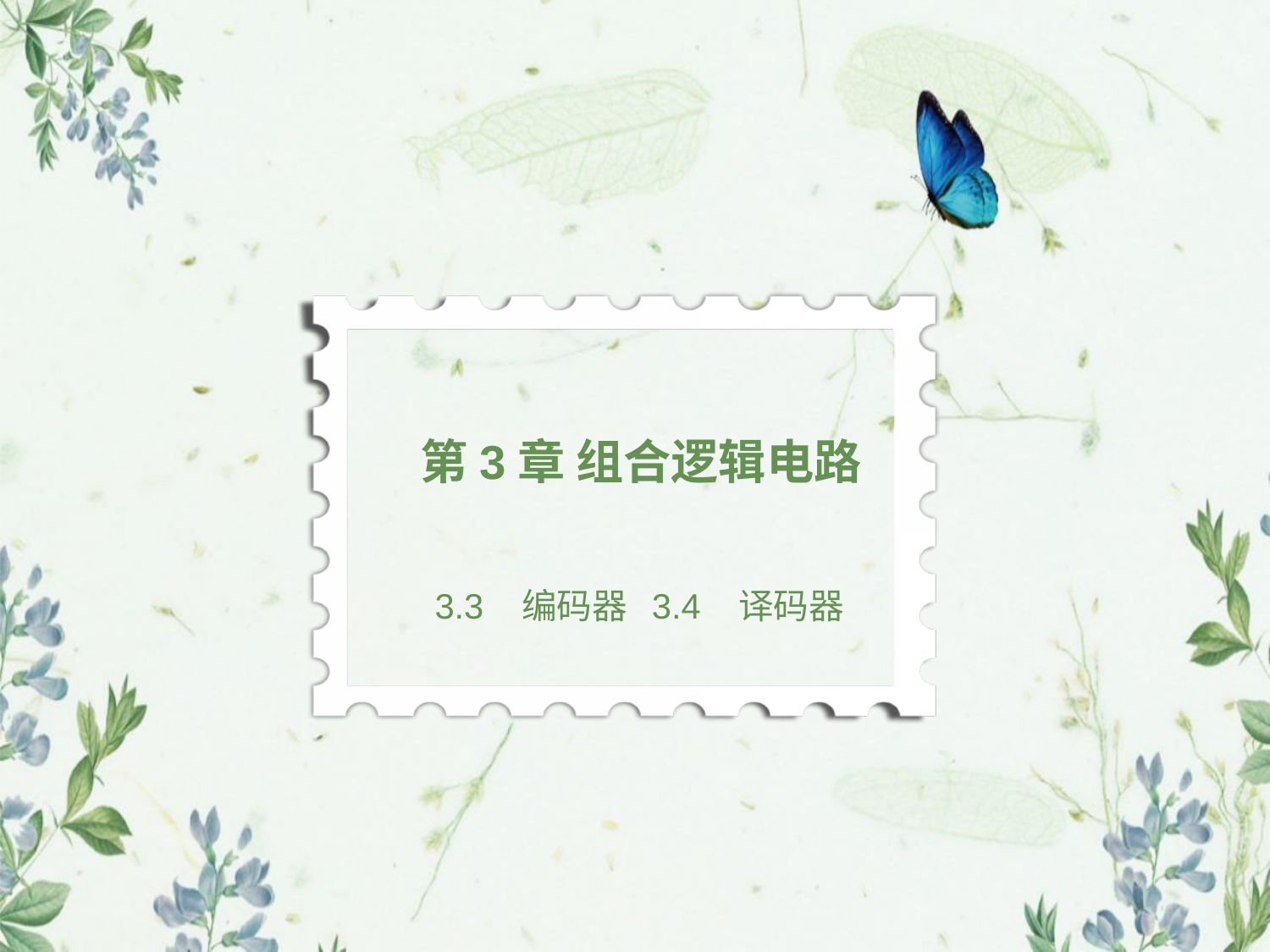

# 第3章 组合逻辑电路
3.3   编码器  3.4   译码器